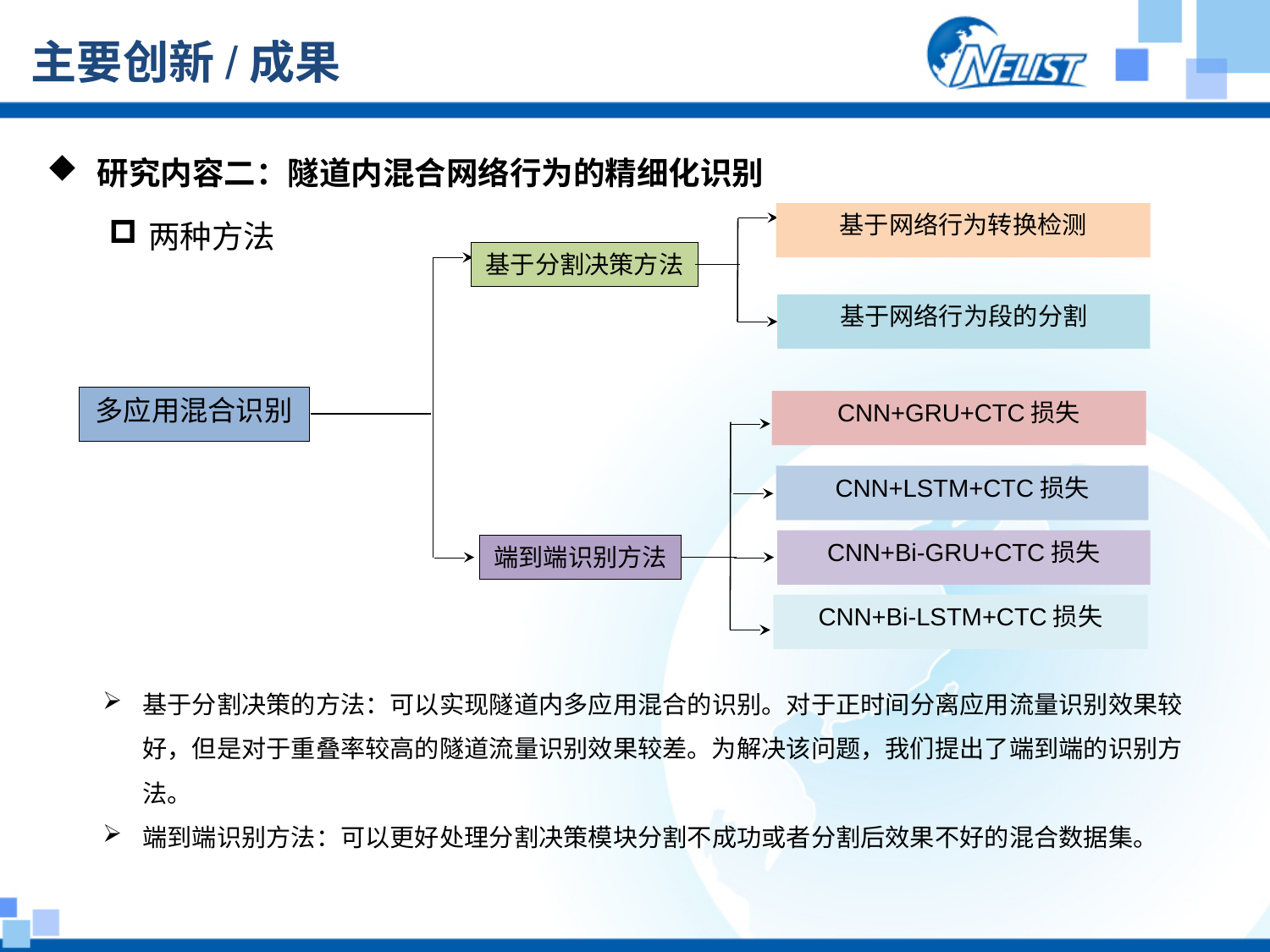

# 主要创新/成果
 研究内容二：隧道内混合网络行为的精细化识别
基于网络行为转换检测
基于分割决策方法
多应用混合识别
端到端识别方法
基于网络行为段的分割
CNN+GRU+CTC损失
CNN+LSTM+CTC损失
CNN+Bi-GRU+CTC损失
CNN+Bi-LSTM+CTC损失
两种方法

基于分割决策的方法：可以实现隧道内多应用混合的识别。对于正时间分离应用流量识别效果较好，但是对于重叠率较高的隧道流量识别效果较差。为解决该问题，我们提出了端到端的识别方法。
端到端识别方法：可以更好处理分割决策模块分割不成功或者分割后效果不好的混合数据集。

22